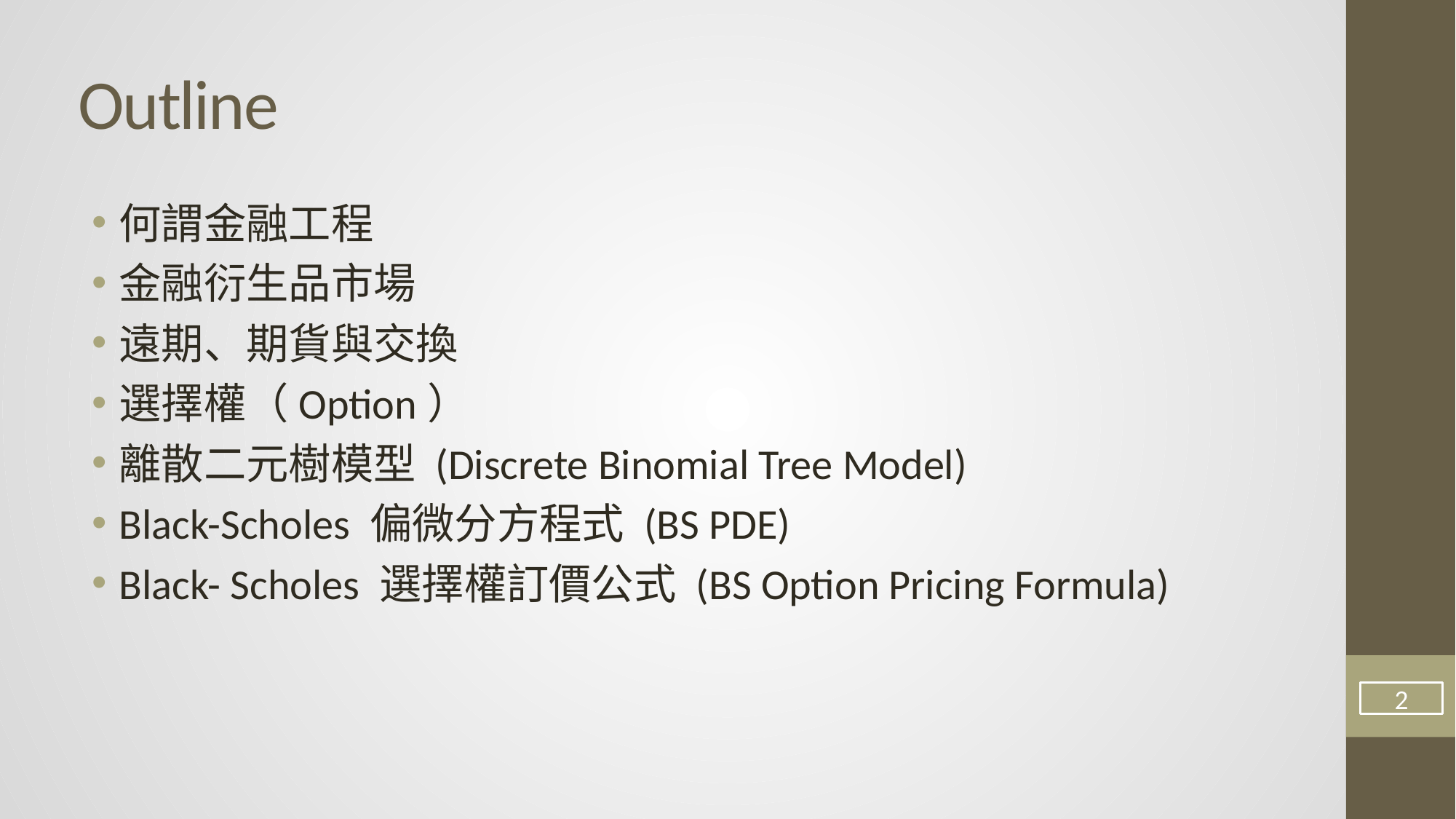

# Outline
何謂金融工程
金融衍生品市場
遠期、期貨與交換
選擇權（Option）
離散二元樹模型 (Discrete Binomial Tree Model)
Black-Scholes 偏微分方程式 (BS PDE)
Black- Scholes 選擇權訂價公式 (BS Option Pricing Formula)
2